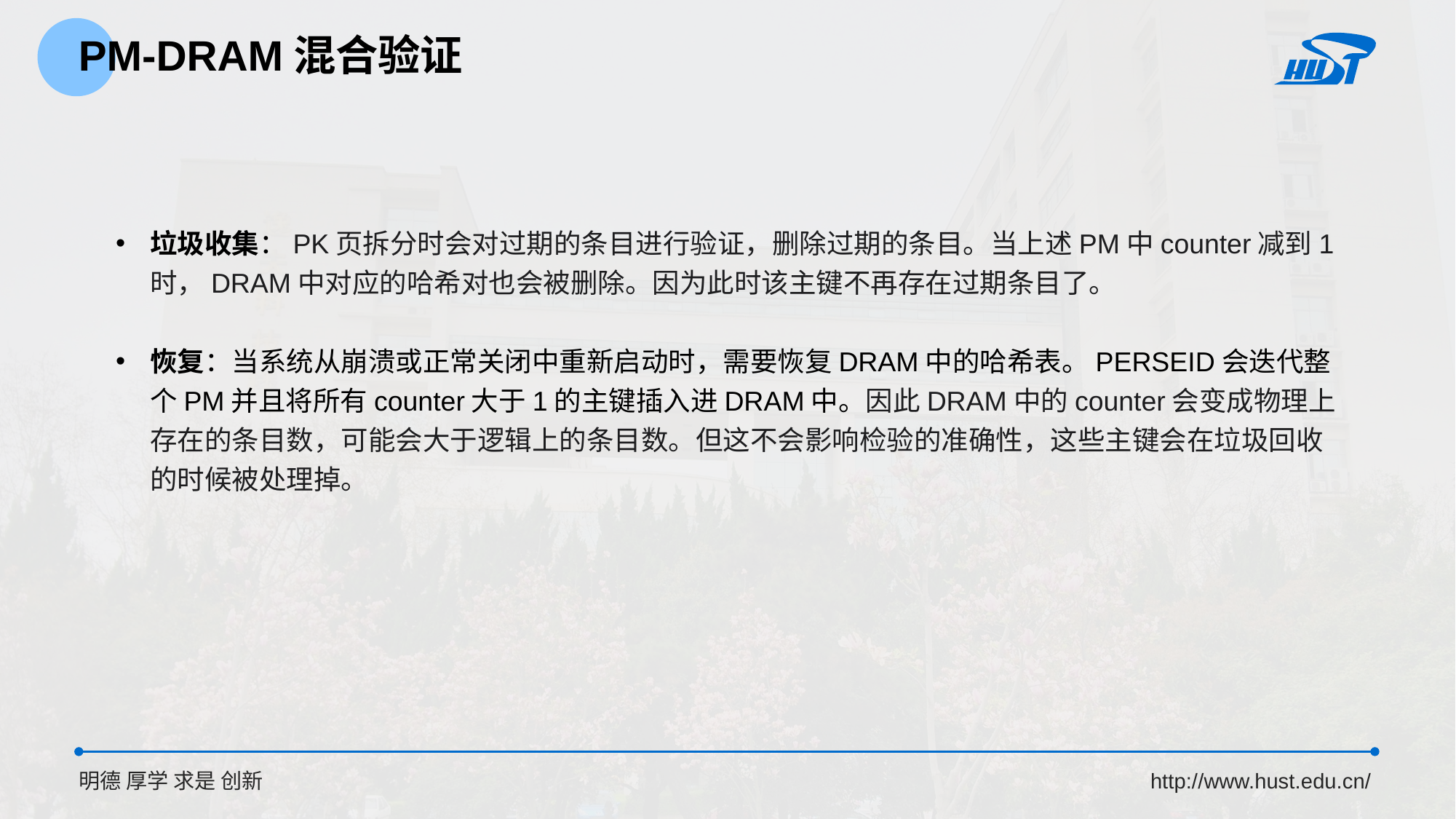

PM-DRAM混合验证
垃圾收集：PK页拆分时会对过期的条目进行验证，删除过期的条目。当上述PM中counter减到1时，DRAM中对应的哈希对也会被删除。因为此时该主键不再存在过期条目了。

恢复：当系统从崩溃或正常关闭中重新启动时，需要恢复DRAM中的哈希表。PERSEID会迭代整个PM并且将所有counter大于1的主键插入进DRAM中。因此DRAM中的counter会变成物理上存在的条目数，可能会大于逻辑上的条目数。但这不会影响检验的准确性，这些主键会在垃圾回收的时候被处理掉。